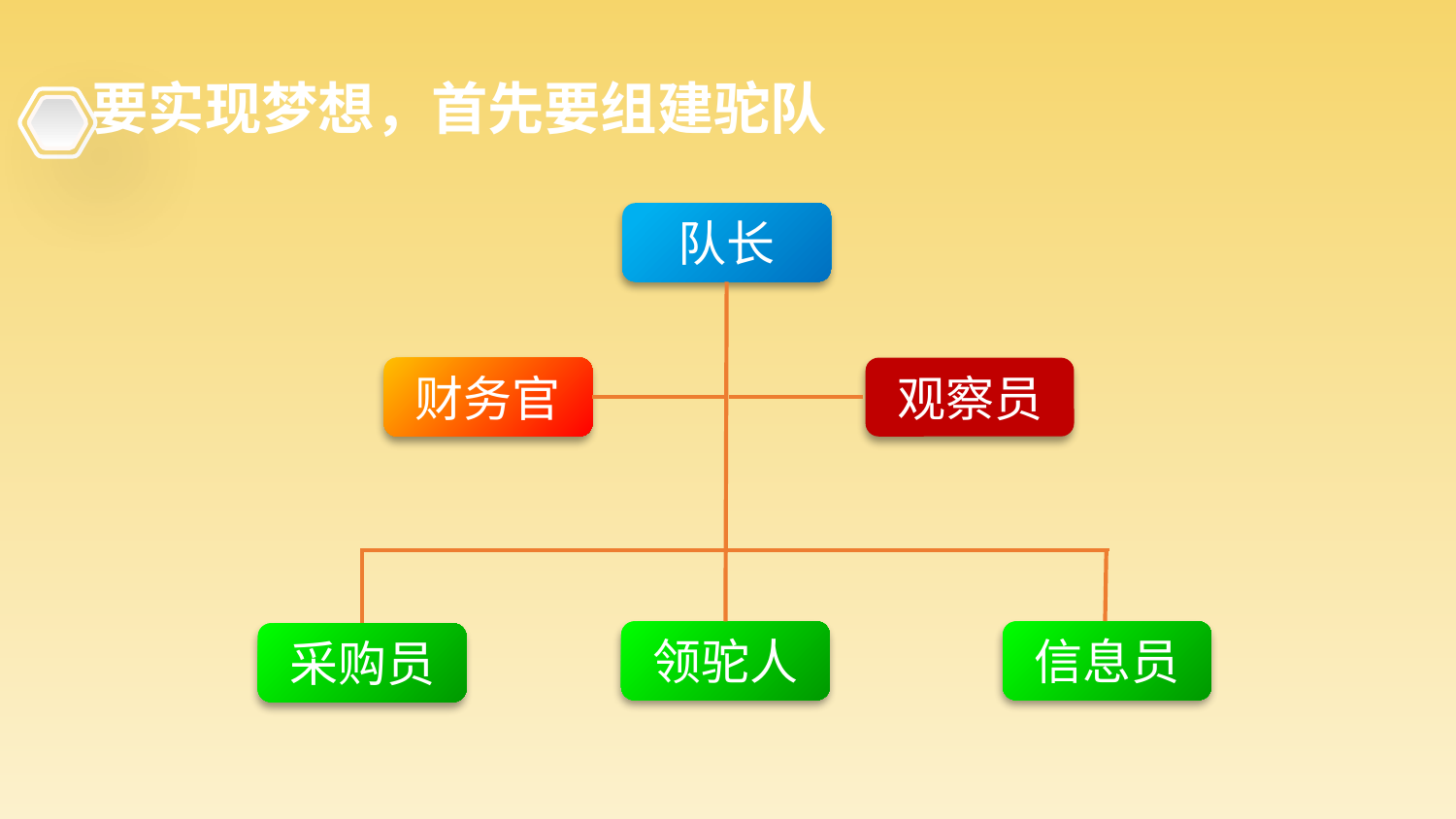

#
要实现梦想，首先要组建驼队
队长
观察员
财务官
领驼人
信息员
采购员